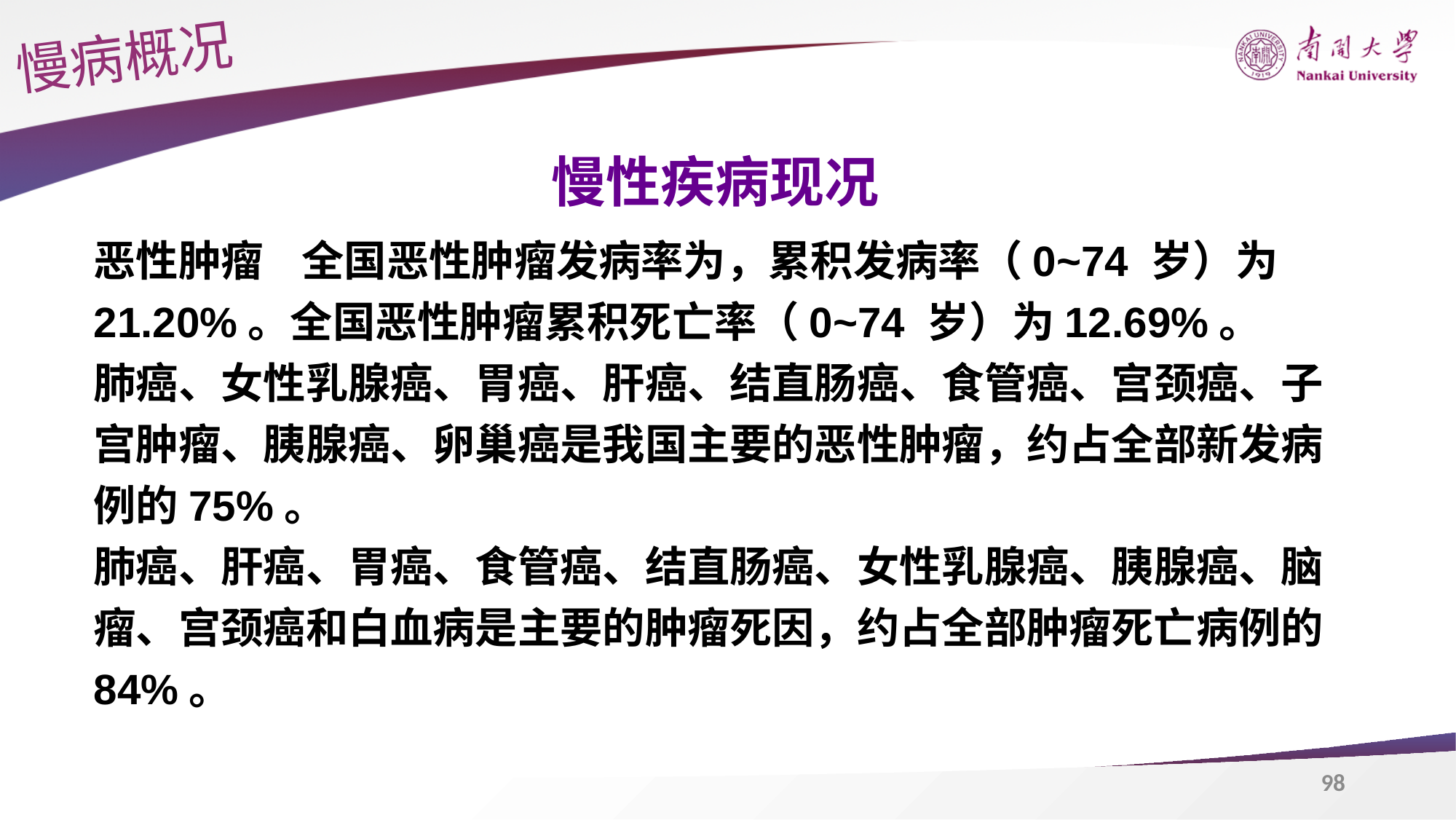

慢病概况
慢性疾病现况
恶性肿瘤    全国恶性肿瘤发病率为，累积发病率（0~74 岁）为21.20%。全国恶性肿瘤累积死亡率（0~74 岁）为12.69%。
肺癌、女性乳腺癌、胃癌、肝癌、结直肠癌、食管癌、宫颈癌、子宫肿瘤、胰腺癌、卵巢癌是我国主要的恶性肿瘤，约占全部新发病例的75%。
肺癌、肝癌、胃癌、食管癌、结直肠癌、女性乳腺癌、胰腺癌、脑瘤、宫颈癌和白血病是主要的肿瘤死因，约占全部肿瘤死亡病例的84%。

98